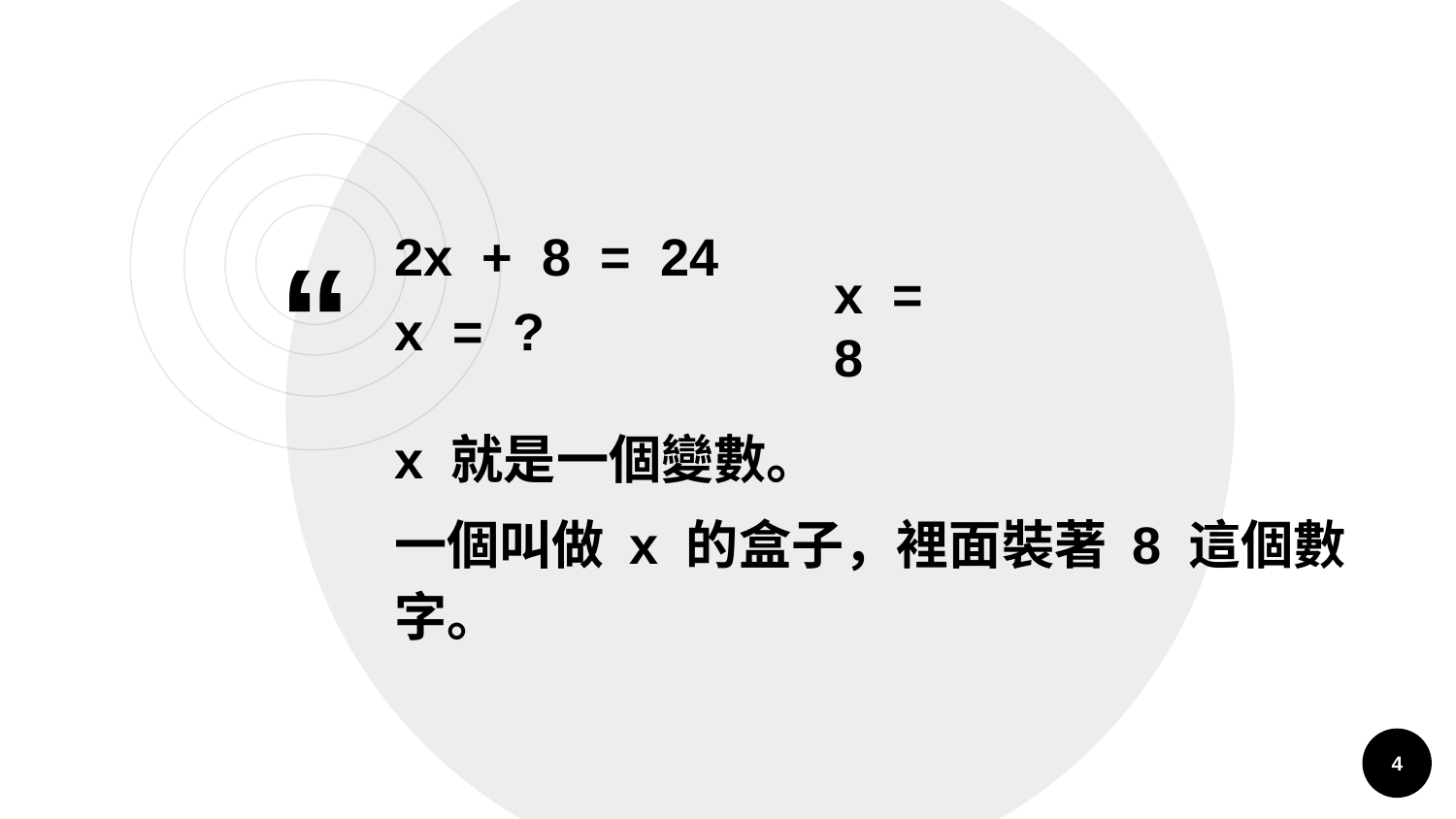

2x  +  8  =  24
x  =  ?
x  =  8
x 就是一個變數。
一個叫做 x 的盒子，裡面裝著 8 這個數字。
4